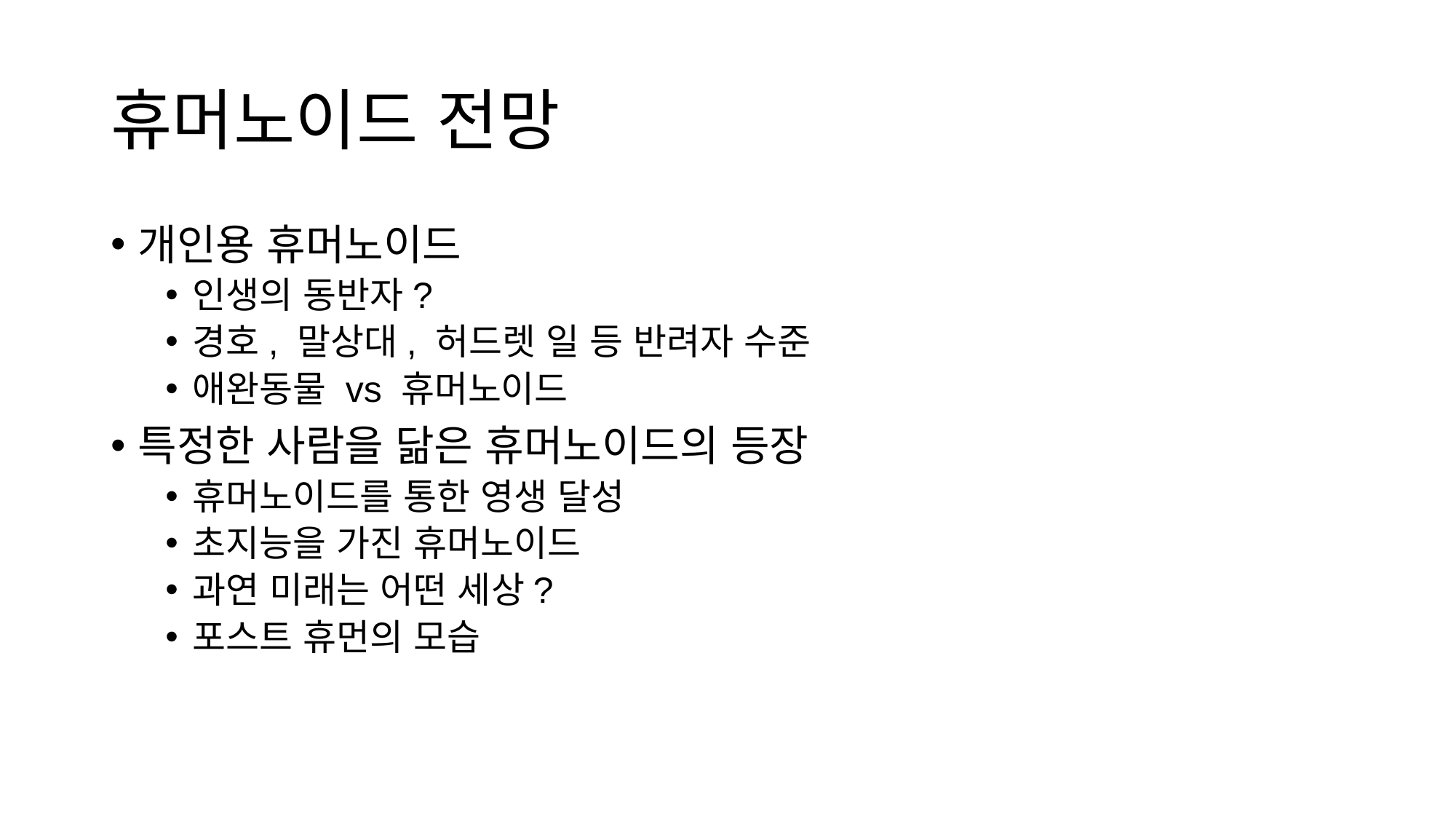

# 휴머노이드 전망
개인용 휴머노이드
인생의 동반자?
경호, 말상대, 허드렛 일 등 반려자 수준
애완동물 vs 휴머노이드
특정한 사람을 닮은 휴머노이드의 등장
휴머노이드를 통한 영생 달성
초지능을 가진 휴머노이드
과연 미래는 어떤 세상?
포스트 휴먼의 모습